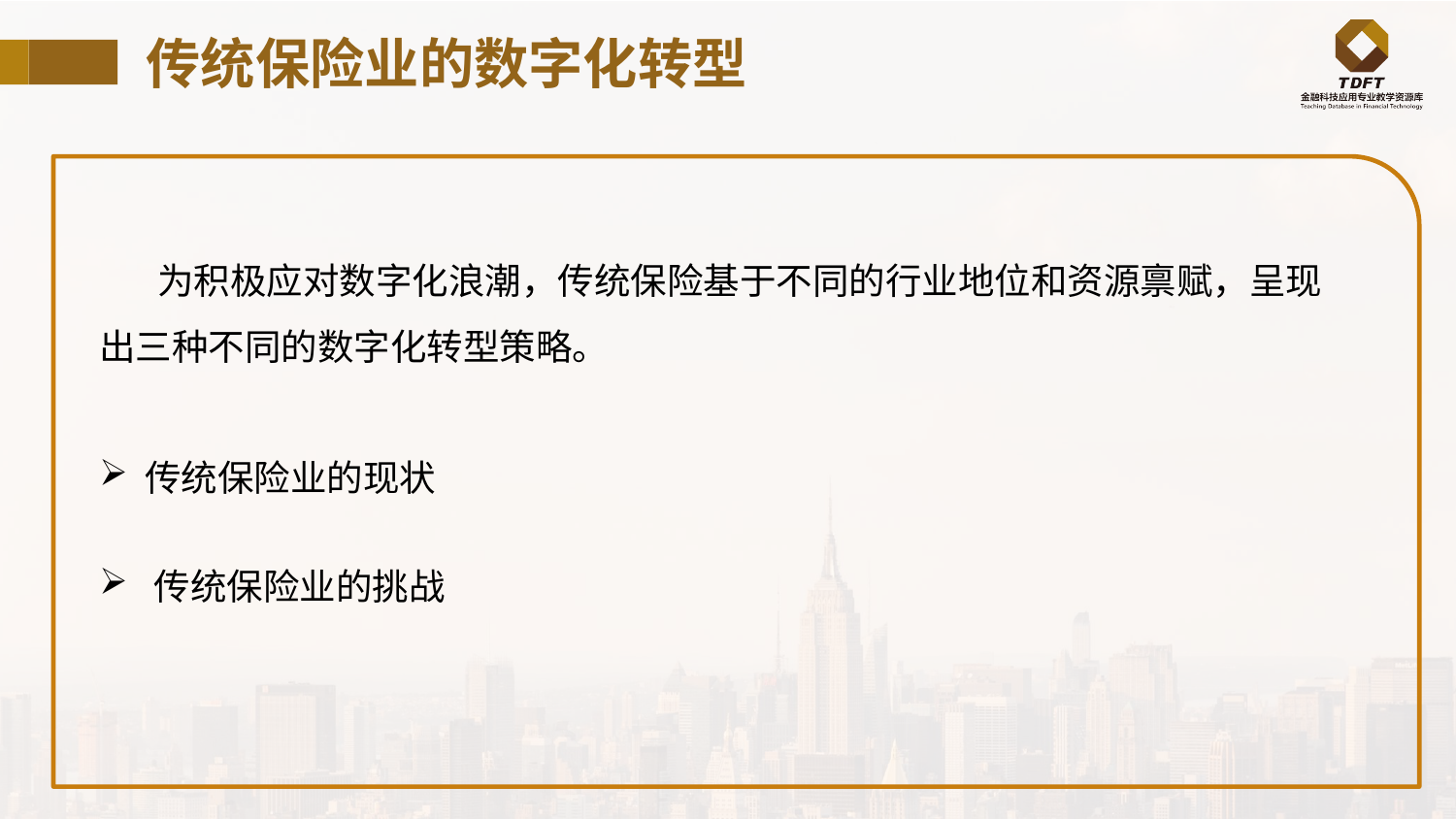

传统保险业的数字化转型

      为积极应对数字化浪潮，传统保险基于不同的行业地位和资源禀赋，呈现出三种不同的数字化转型策略。

传统保险业的现状

传统保险业的挑战